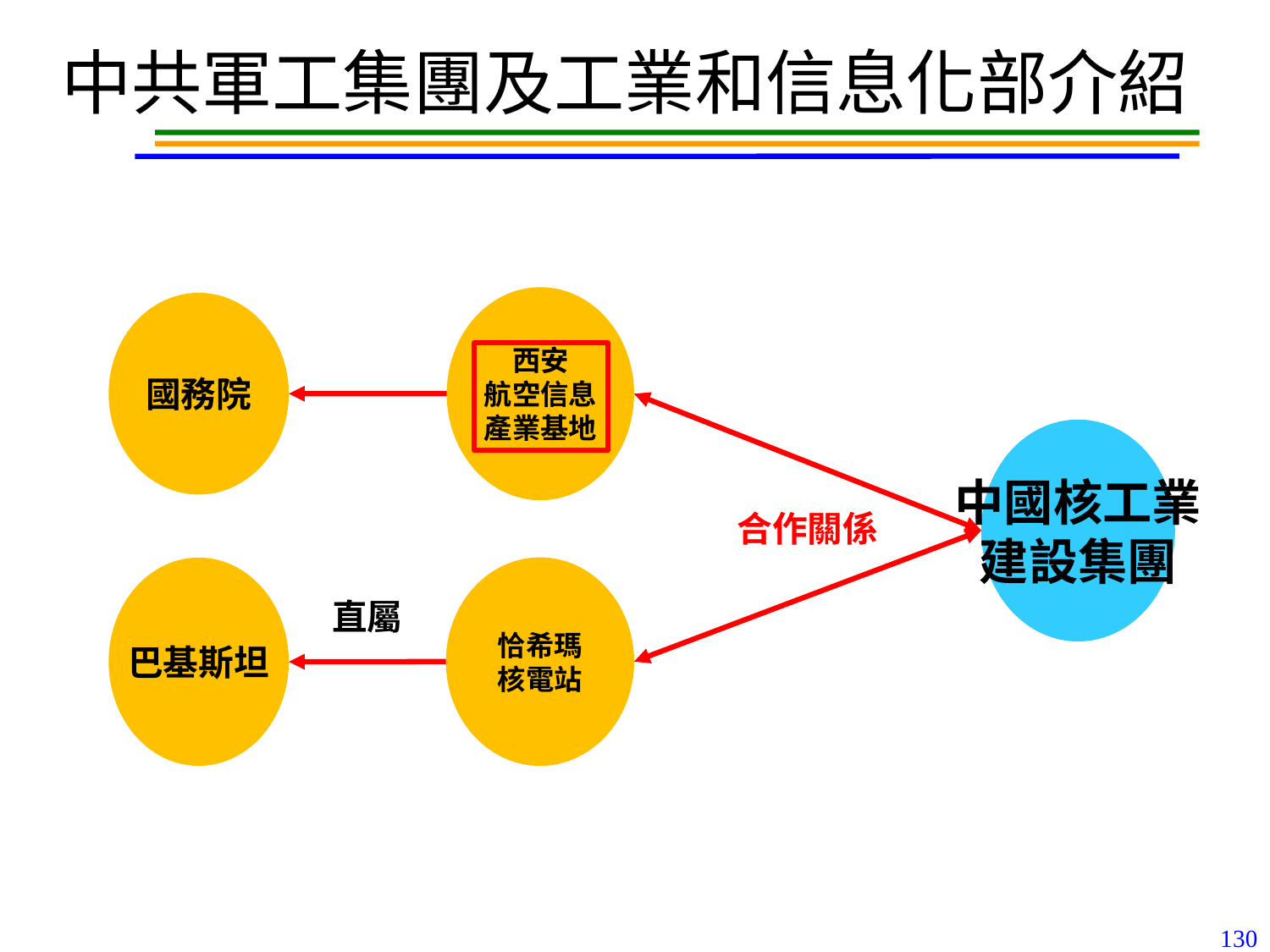

# 中共軍工集團及工業和信息化部介紹
西安
航空信息
產業基地
國務院
中國核工業
建設集團
合作關係
恰希瑪
核電站
巴基斯坦
直屬

130